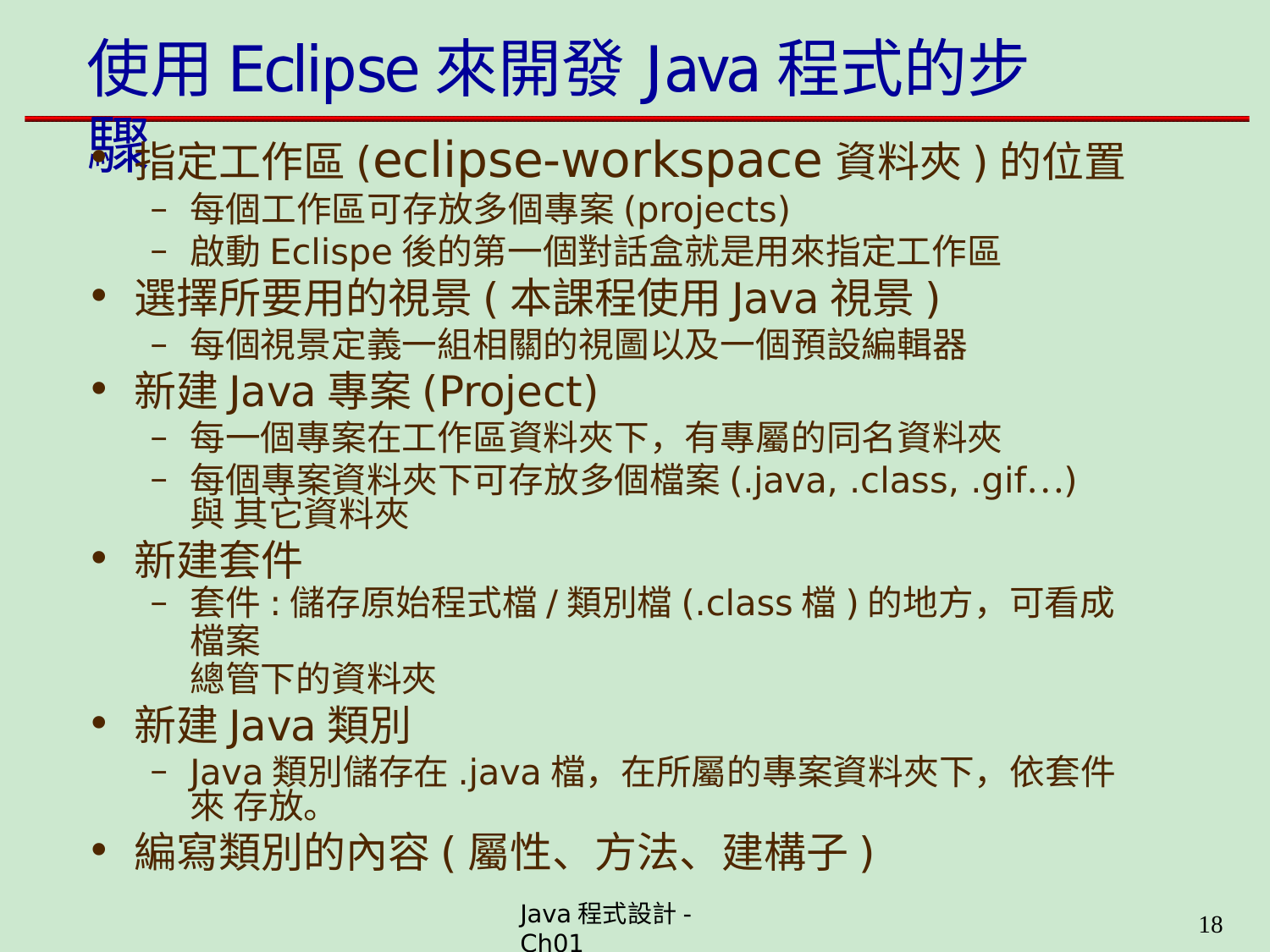

# 使用Eclipse來開發Java程式的步驟
指定工作區(eclipse-workspace資料夾)的位置
每個工作區可存放多個專案(projects)
啟動Eclispe後的第一個對話盒就是用來指定工作區
選擇所要用的視景(本課程使用Java視景)
每個視景定義一組相關的視圖以及一個預設編輯器
新建Java專案(Project)
每一個專案在工作區資料夾下，有專屬的同名資料夾
每個專案資料夾下可存放多個檔案(.java, .class, .gif…)與 其它資料夾
新建套件
套件:儲存原始程式檔/類別檔(.class檔)的地方，可看成檔案
總管下的資料夾
新建Java類別
Java類別儲存在.java檔，在所屬的專案資料夾下，依套件來 存放。
編寫類別的內容(屬性、方法、建構子)
Java程式設計-Ch01
18